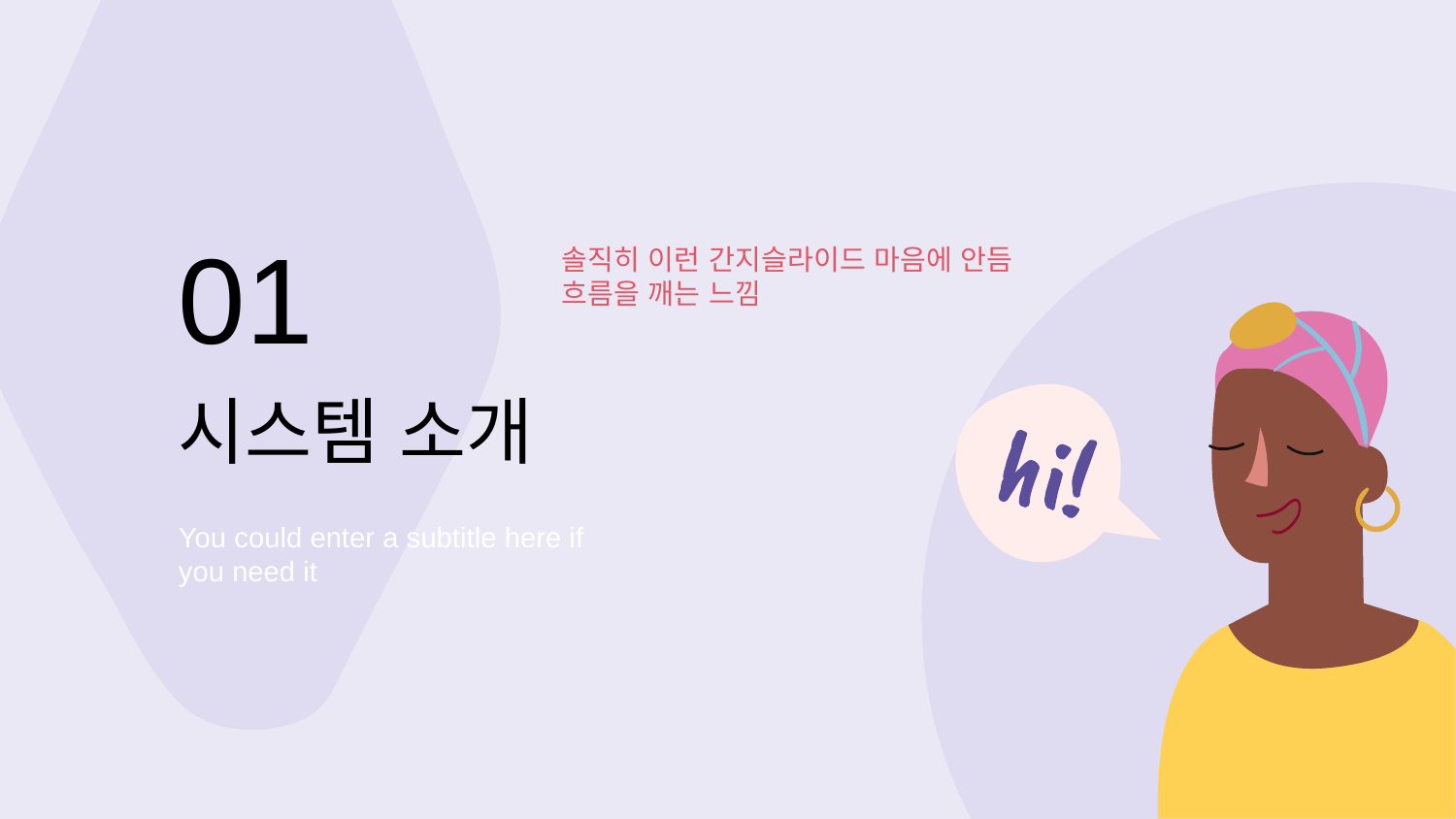

01
솔직히 이런 간지슬라이드 마음에 안듬
흐름을 깨는 느낌

# 시스템 소개

You could enter a subtitle here if you need it